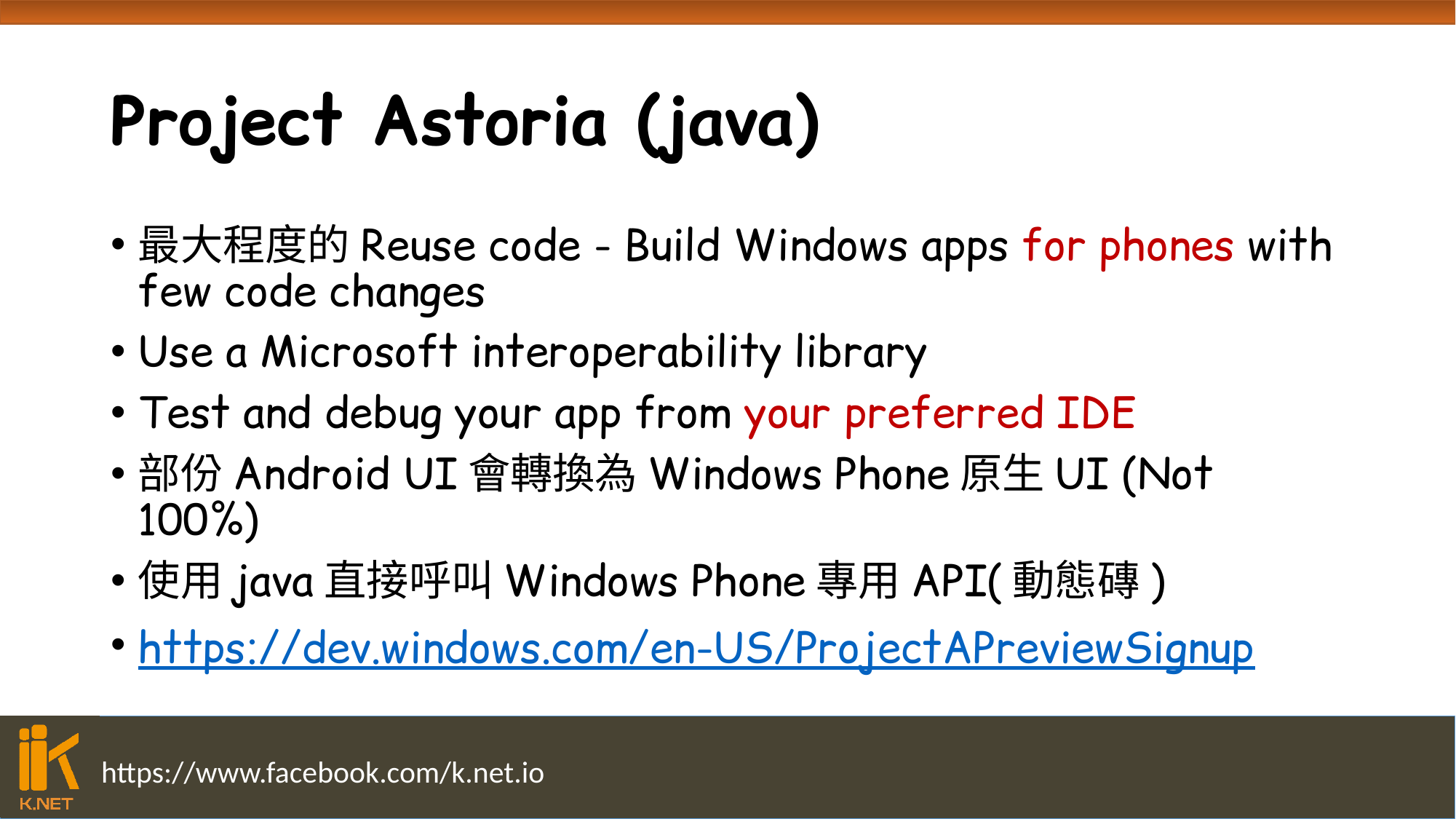

# Project Astoria (java)
最大程度的Reuse code - Build Windows apps for phones with few code changes
Use a Microsoft interoperability library
Test and debug your app from your preferred IDE
部份Android UI會轉換為Windows Phone原生UI (Not 100%)
使用java直接呼叫Windows Phone專用API(動態磚)
https://dev.windows.com/en-US/ProjectAPreviewSignup